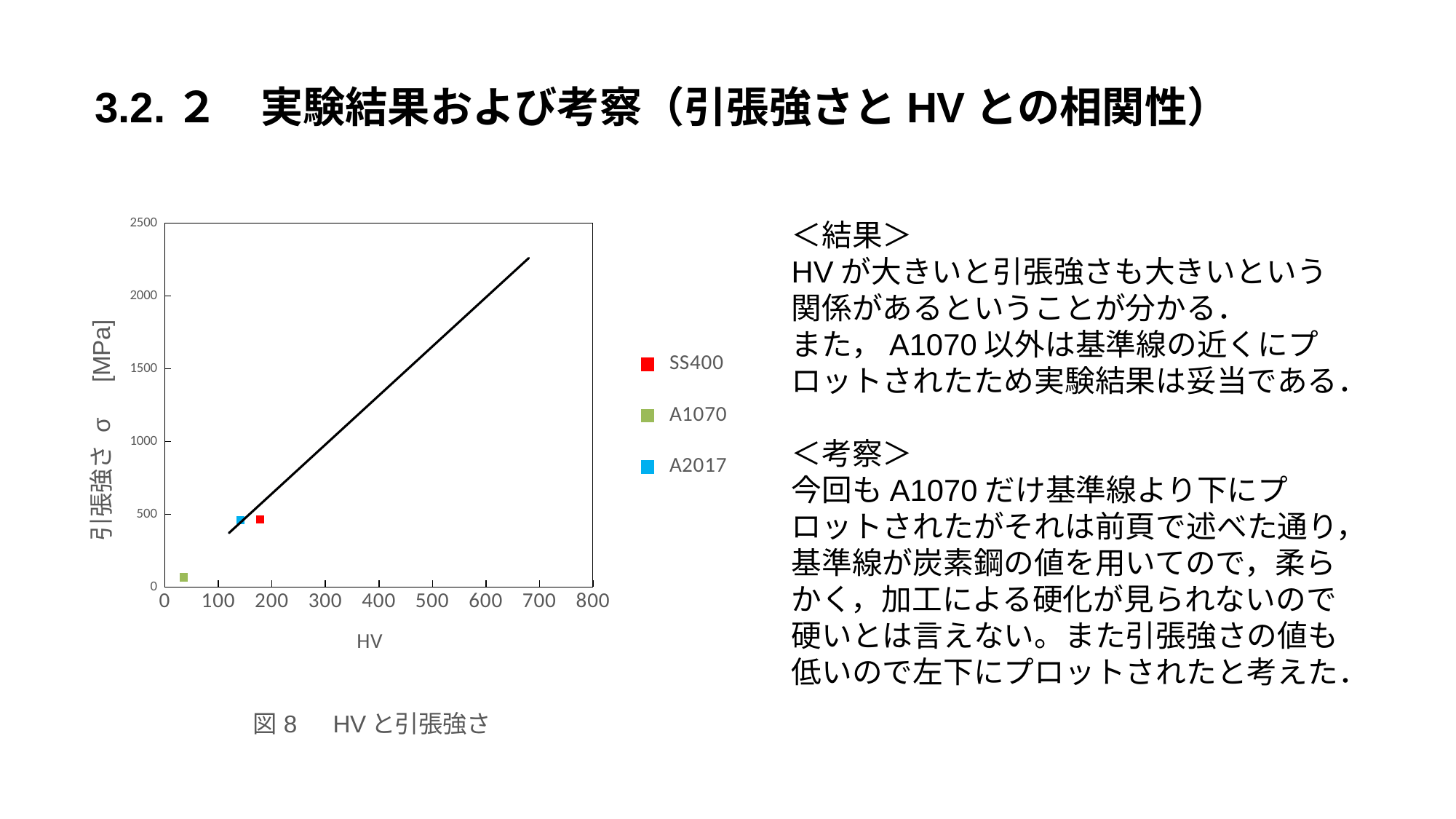

#
3.2.２　実験結果および考察（引張強さとHVとの相関性）

### Chart: 図8　HVと引張強さ

| Category |  |  |  |  |
|---|---|---|---|---|
＜結果＞
HVが大きいと引張強さも大きいという関係があるということが分かる．
また，A1070以外は基準線の近くにプロットされたため実験結果は妥当である．

＜考察＞
今回もA1070だけ基準線より下にプロットされたがそれは前頁で述べた通り，基準線が炭素鋼の値を用いてので，柔らかく，加工による硬化が見られないので硬いとは言えない。また引張強さの値も低いので左下にプロットされたと考えた．